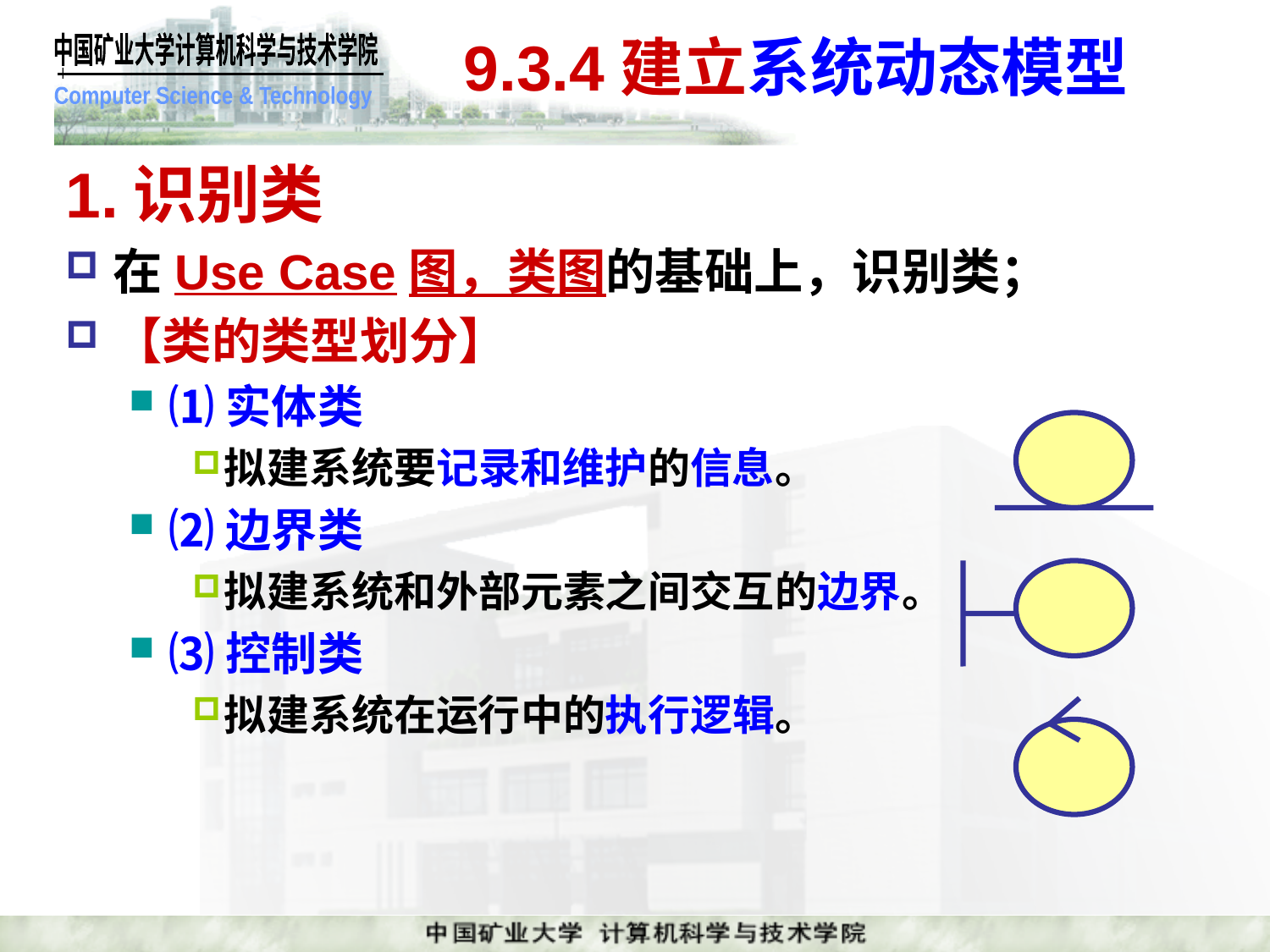

# 9.3.4建立系统动态模型
1.识别类
在Use Case图，类图的基础上，识别类；
【类的类型划分】
⑴实体类
拟建系统要记录和维护的信息。
⑵边界类
拟建系统和外部元素之间交互的边界。
⑶控制类
拟建系统在运行中的执行逻辑。

145